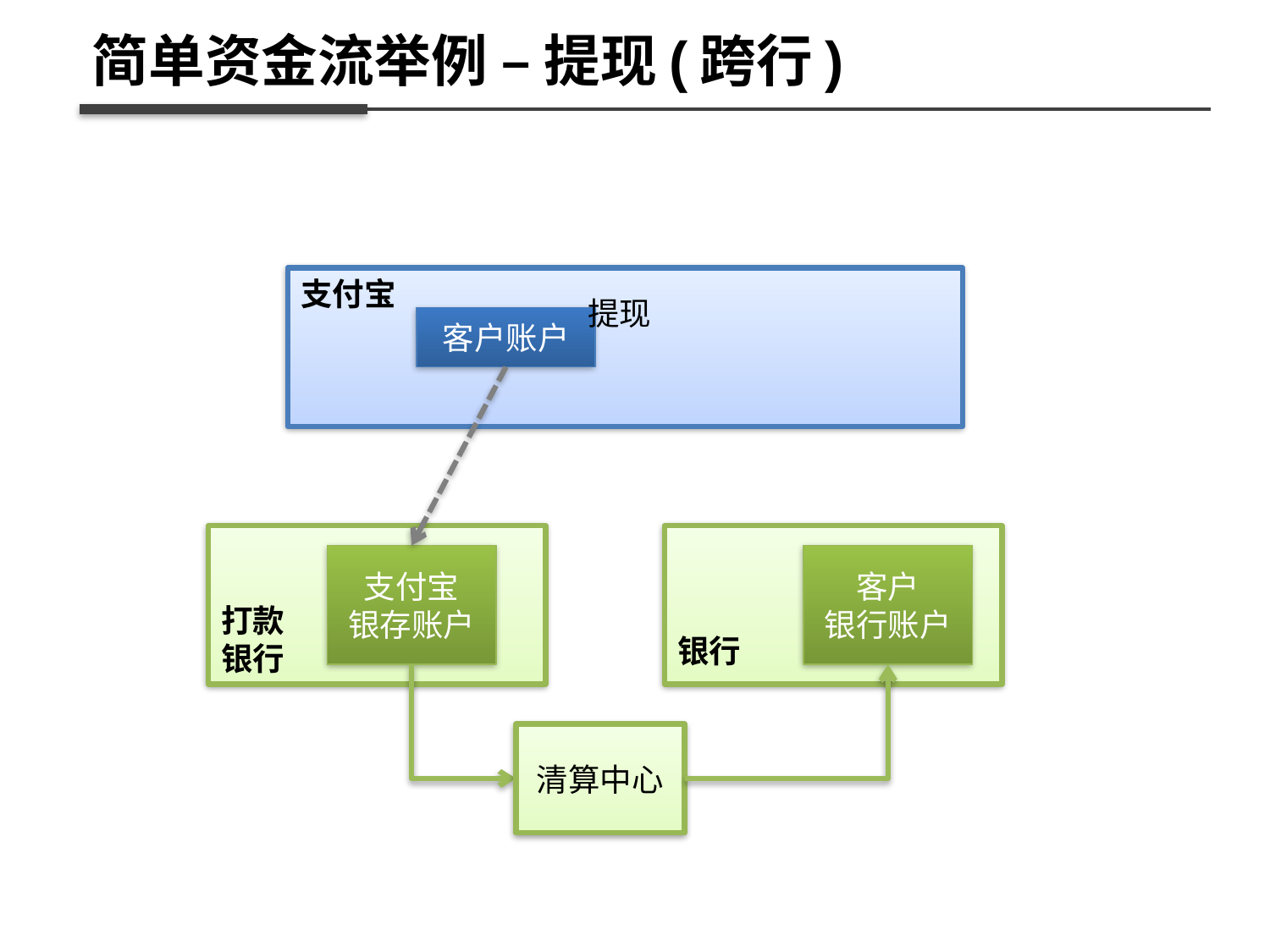

简单资金流举例 – 提现(跨行)

支付宝
提现
客户账户

支付宝
银存账户
客户
银行账户
打款
银行
银行
清算中心